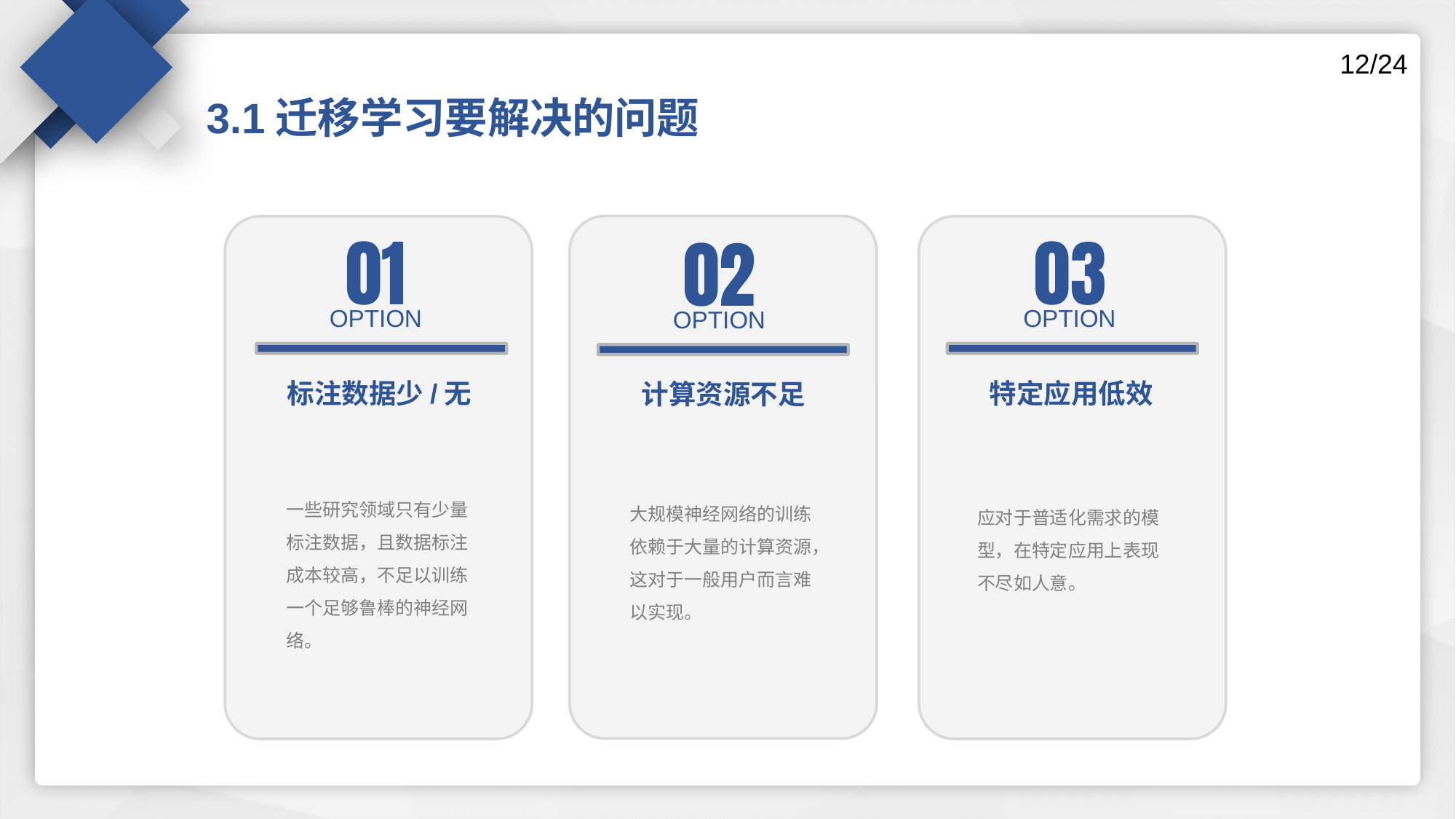

12/24
3.1迁移学习要解决的问题

01
OPTION

标注数据少/无
一些研究领域只有少量标注数据，且数据标注成本较高，不足以训练一个足够鲁棒的神经网络。
03
OPTION

特定应用低效
应对于普适化需求的模型，在特定应用上表现不尽如人意。
02
OPTION

计算资源不足
大规模神经网络的训练依赖于大量的计算资源，这对于一般用户而言难以实现。